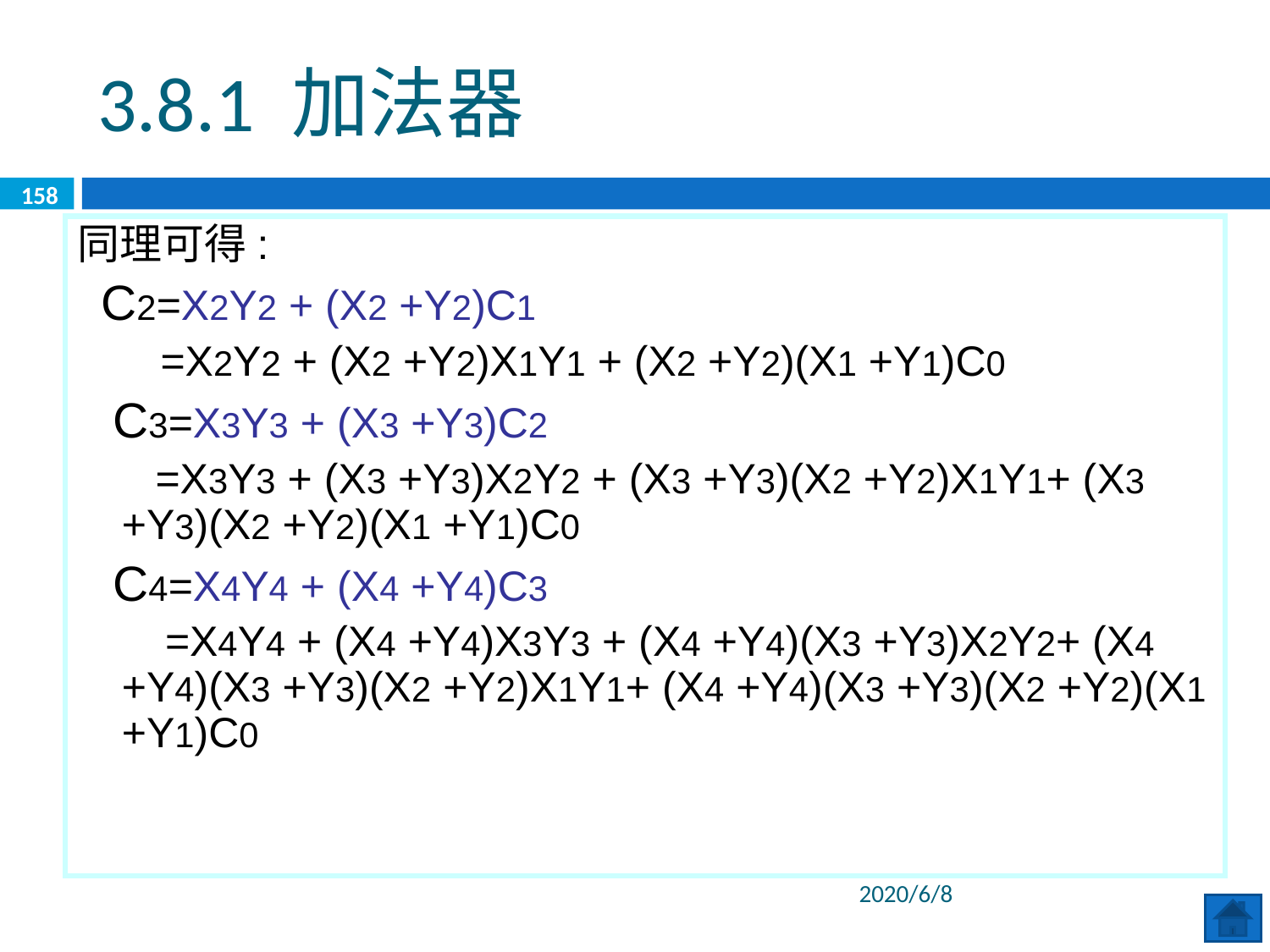

3.8.1 加法器
158
同理可得:
  C2=X2Y2 + (X2 +Y2)C1
       =X2Y2 + (X2 +Y2)X1Y1 + (X2 +Y2)(X1 +Y1)C0
   C3=X3Y3 + (X3 +Y3)C2
        =X3Y3 + (X3 +Y3)X2Y2 + (X3 +Y3)(X2 +Y2)X1Y1+ (X3 +Y3)(X2 +Y2)(X1 +Y1)C0
   C4=X4Y4 + (X4 +Y4)C3
         =X4Y4 + (X4 +Y4)X3Y3 + (X4 +Y4)(X3 +Y3)X2Y2+ (X4 +Y4)(X3 +Y3)(X2 +Y2)X1Y1+ (X4 +Y4)(X3 +Y3)(X2 +Y2)(X1 +Y1)C0
2020/6/8